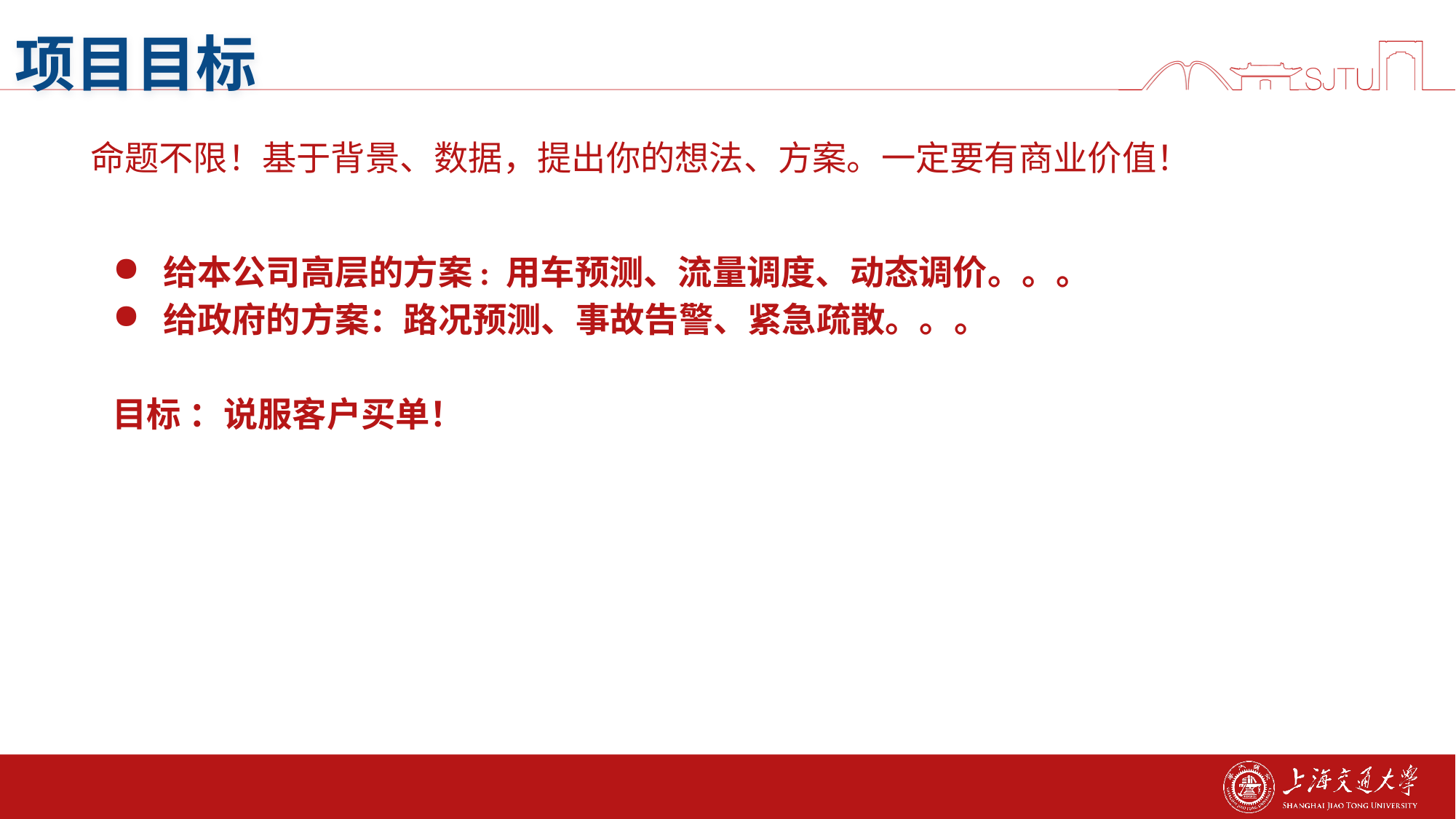

# 项目目标
命题不限！基于背景、数据，提出你的想法、方案。一定要有商业价值！
给本公司高层的方案: 用车预测、流量调度、动态调价。。。
给政府的方案：路况预测、事故告警、紧急疏散。。。

目标 ：说服客户买单！